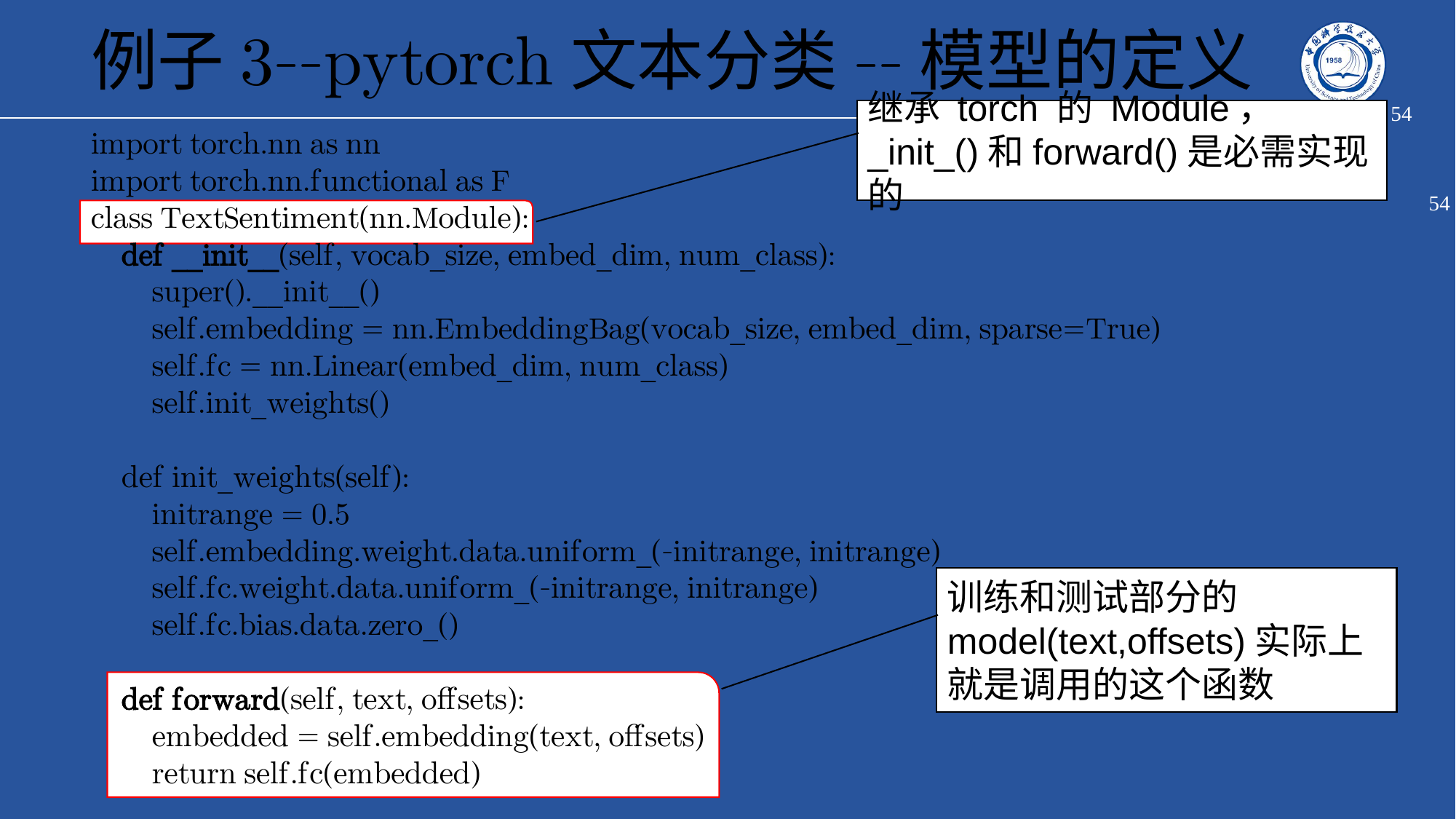

# 例子3--pytorch文本分类--模型的定义
54
54
继承 torch 的 Module， _init_()和forward()是必需实现的
import torch.nn as nn
import torch.nn.functional as F
class TextSentiment(nn.Module):
    def __init__(self, vocab_size, embed_dim, num_class):
        super().__init__()
        self.embedding = nn.EmbeddingBag(vocab_size, embed_dim, sparse=True)
        self.fc = nn.Linear(embed_dim, num_class)
        self.init_weights()

    def init_weights(self):
        initrange = 0.5
        self.embedding.weight.data.uniform_(-initrange, initrange)
        self.fc.weight.data.uniform_(-initrange, initrange)
        self.fc.bias.data.zero_()

    def forward(self, text, offsets):
        embedded = self.embedding(text, offsets)
        return self.fc(embedded)

54

训练和测试部分的model(text,offsets)实际上就是调用的这个函数